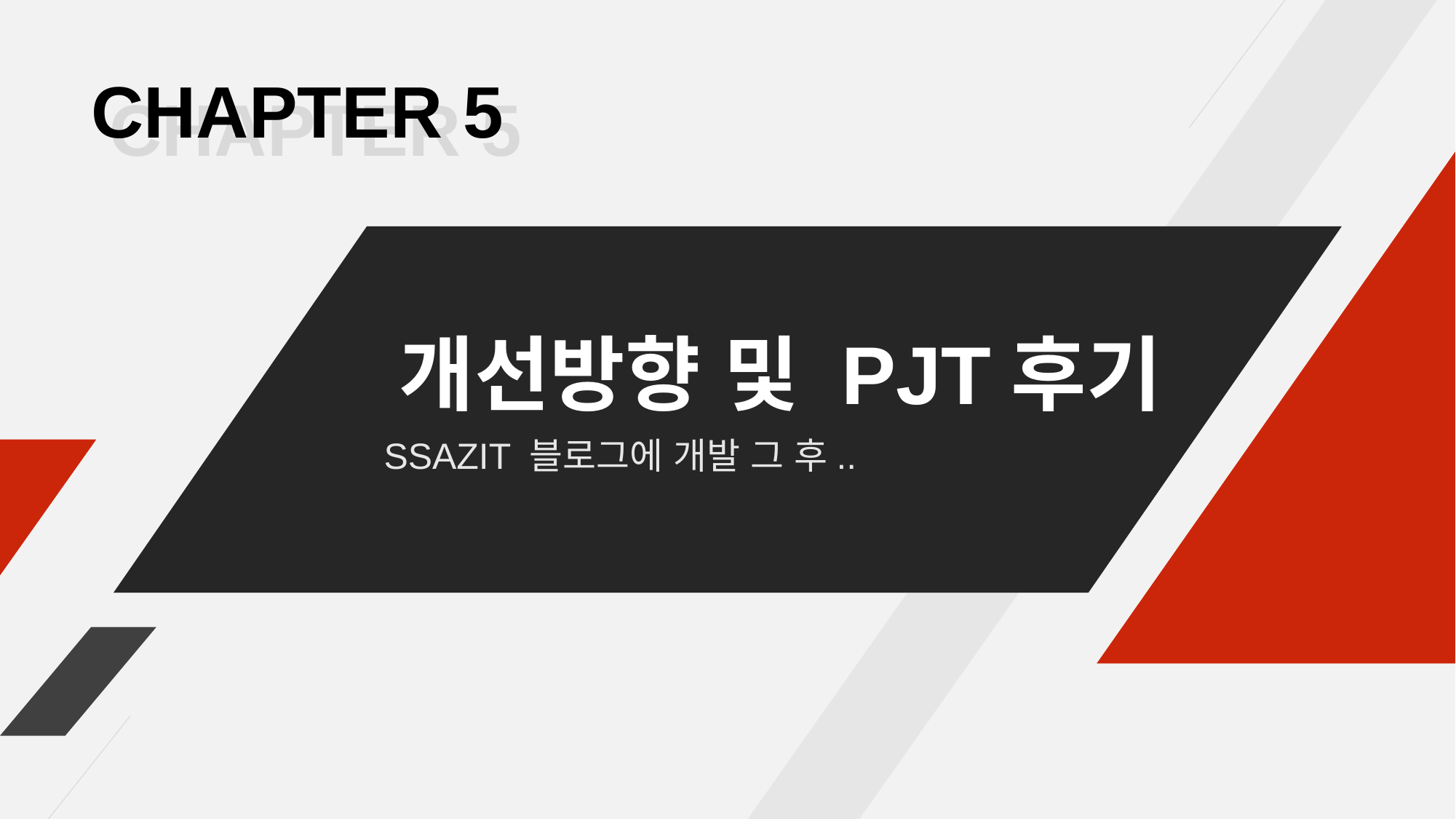

CHAPTER 5
CHAPTER 5

개선방향 및 PJT후기
SSAZIT 블로그에 개발 그 후..